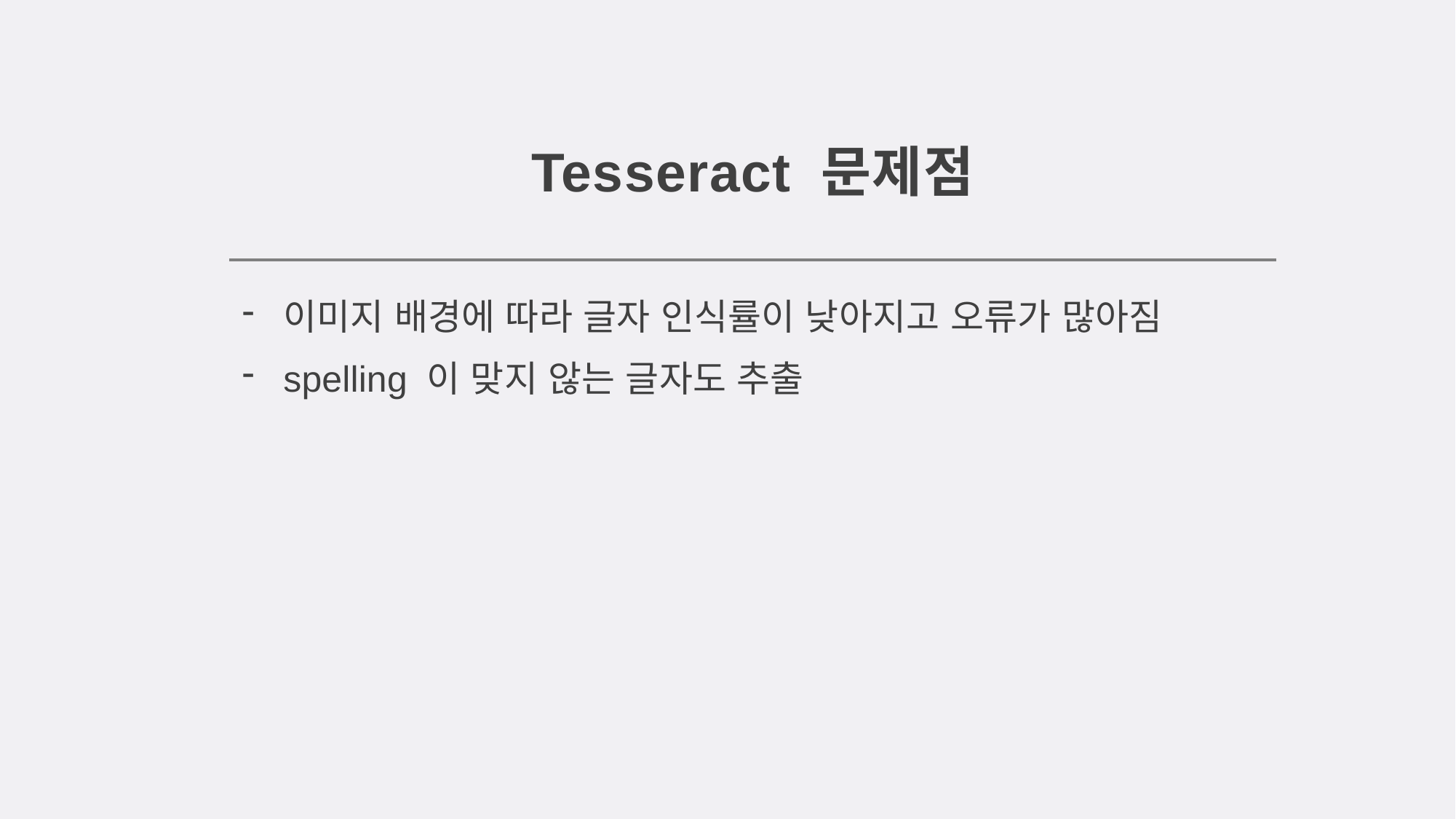

# Tesseract 문제점
이미지 배경에 따라 글자 인식률이 낮아지고 오류가 많아짐
spelling 이 맞지 않는 글자도 추출